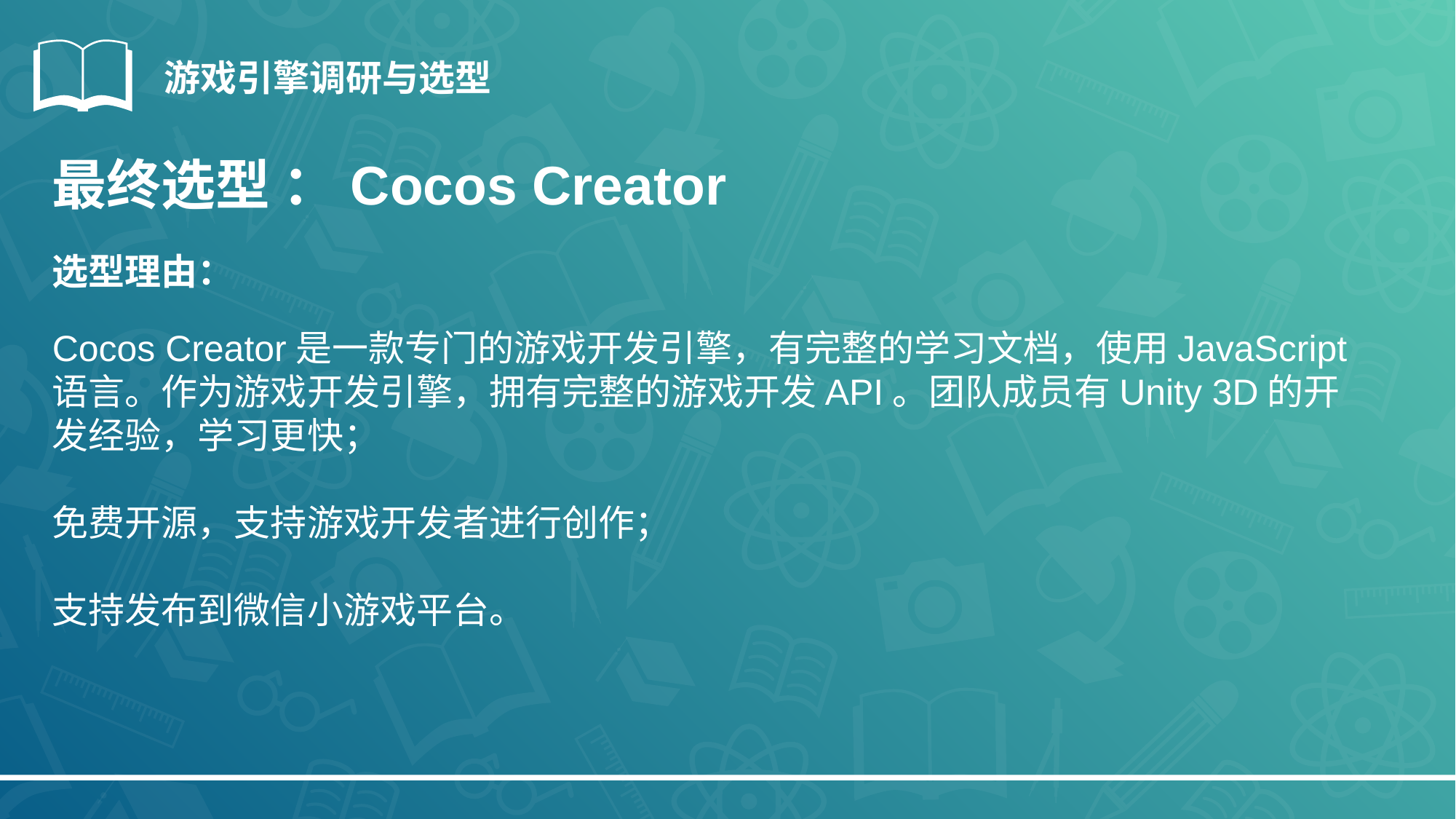

游戏引擎调研与选型
最终选型 ：Cocos Creator

选型理由：

Cocos Creator是一款专门的游戏开发引擎，有完整的学习文档，使用JavaScript语言。作为游戏开发引擎，拥有完整的游戏开发API。团队成员有Unity 3D的开发经验，学习更快；

免费开源，支持游戏开发者进行创作；

支持发布到微信小游戏平台。